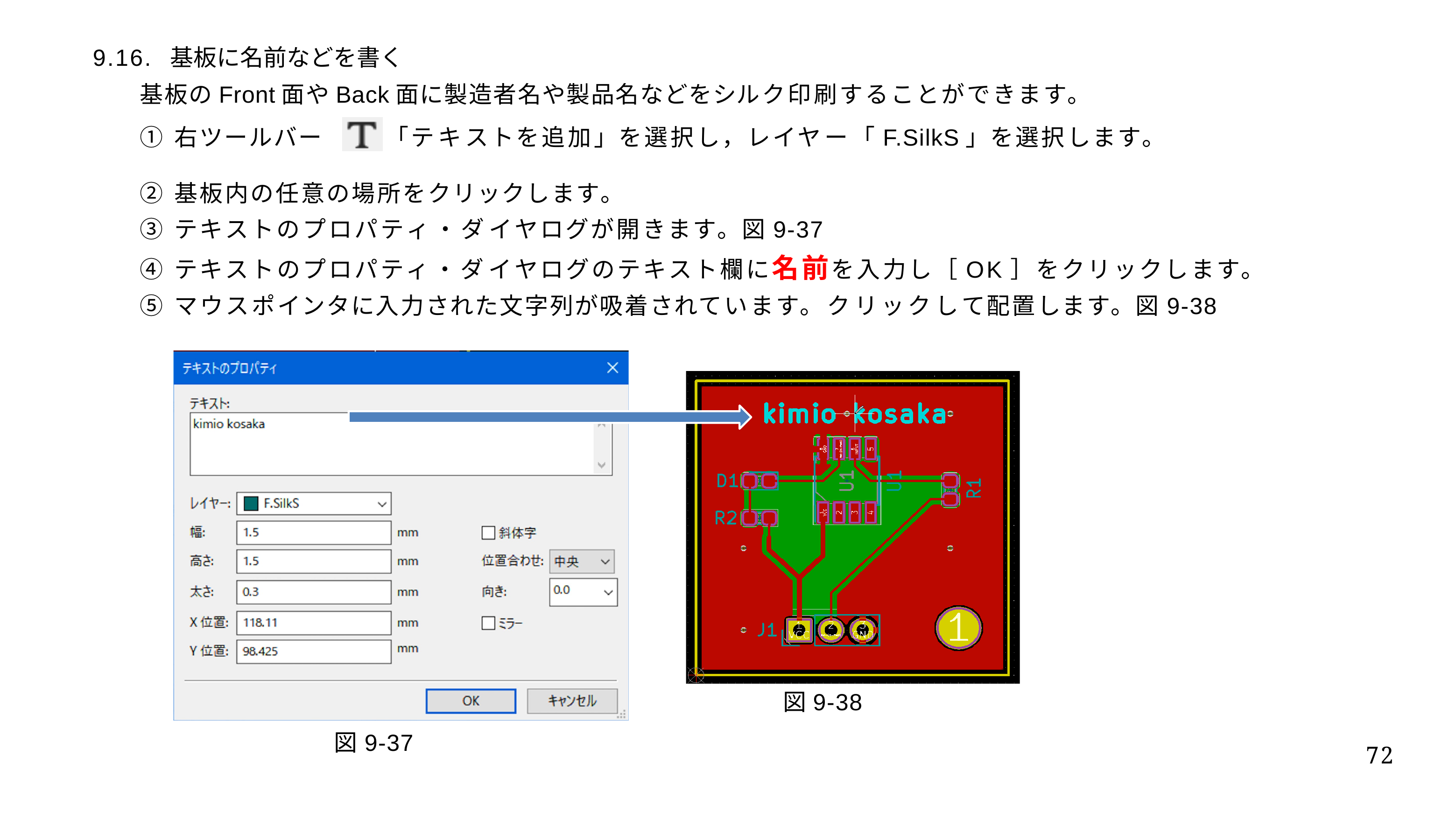

9.16. 基板に名前などを書く
基板のFront面やBack面に製造者名や製品名などをシルク印刷することができます。
① 右ツールバー	  「テキストを追加」を選択し，レイヤー「F.SilkS」を選択します。

② 基板内の任意の場所をクリックします。
③ テキストのプロパティ・ダイヤログが開きます。図9-37
④ テキストのプロパティ・ダイヤログのテキスト欄に名前を入力し［OK］をクリックします。
⑤ マウスポインタに入力された文字列が吸着されています。クリックして配置します。図9-38

図9-37

図9-38

72